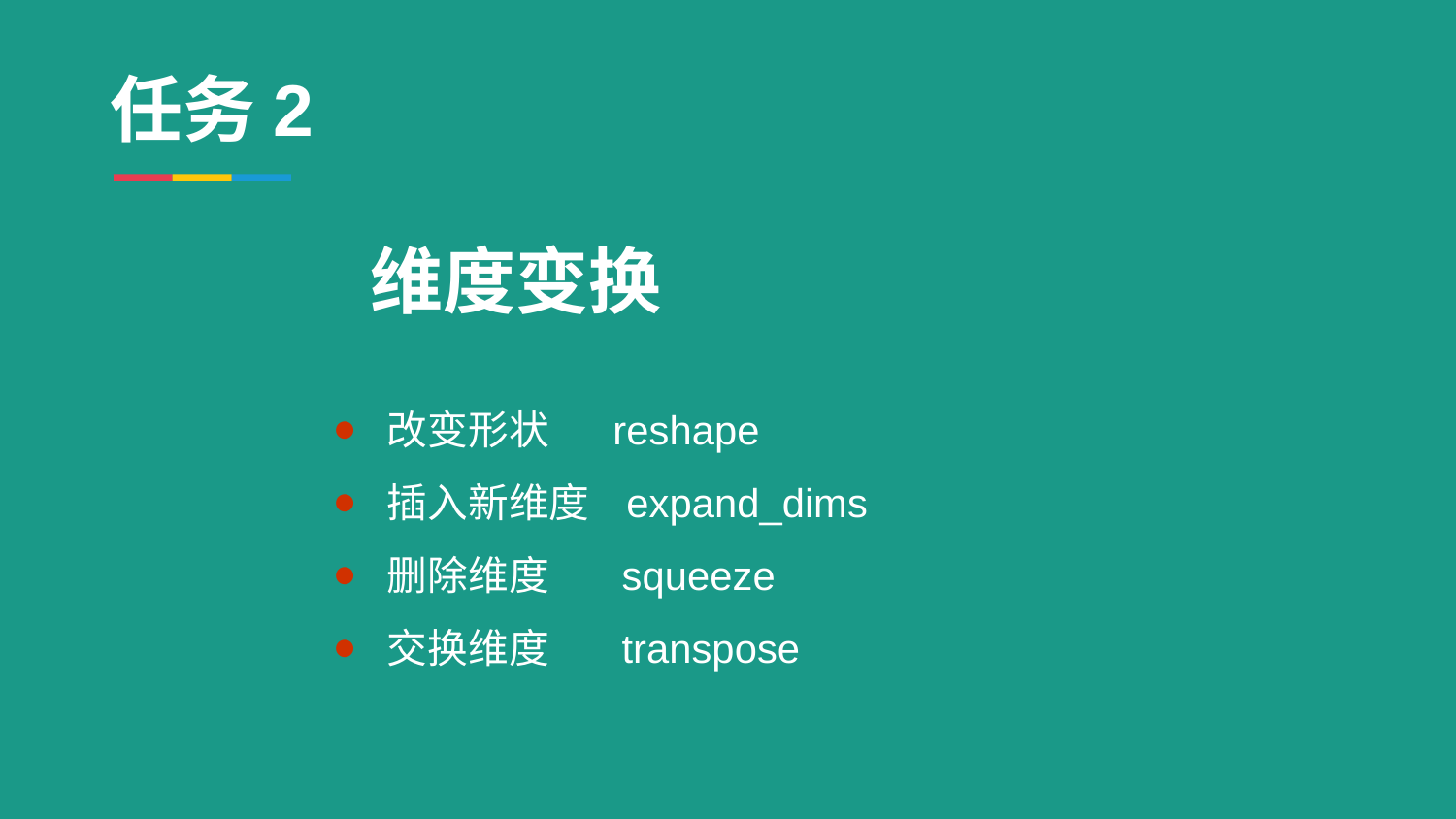

# 任务2
维度变换
改变形状      reshape
插入新维度   expand_dims
删除维度       squeeze
交换维度       transpose